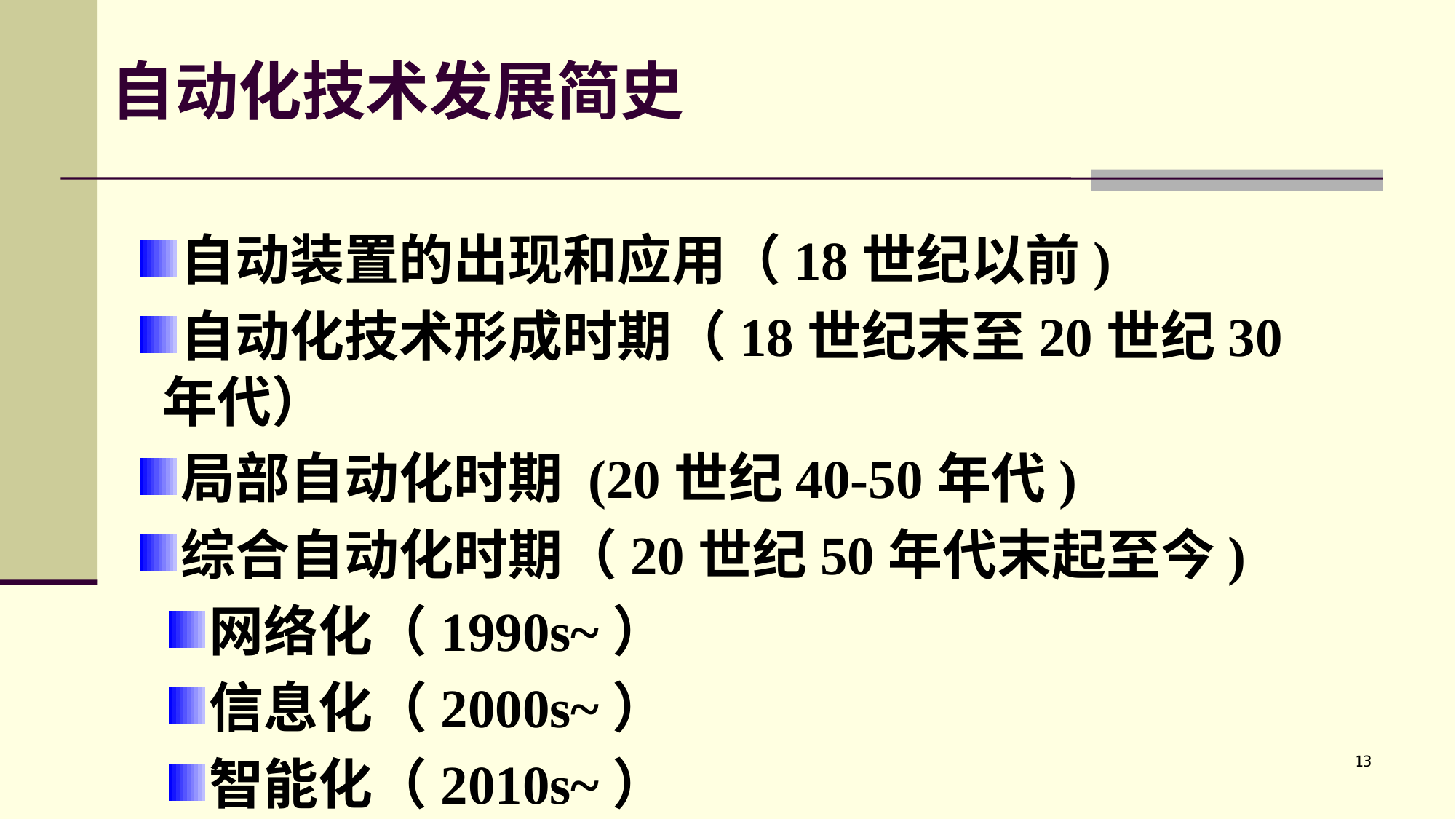

# 自动化技术发展简史
自动装置的出现和应用（18世纪以前)
自动化技术形成时期（18世纪末至20世纪30年代）
局部自动化时期 (20世纪40-50年代)
综合自动化时期（20世纪50年代末起至今)
网络化（1990s~）
信息化（2000s~）
智能化（2010s~）
13